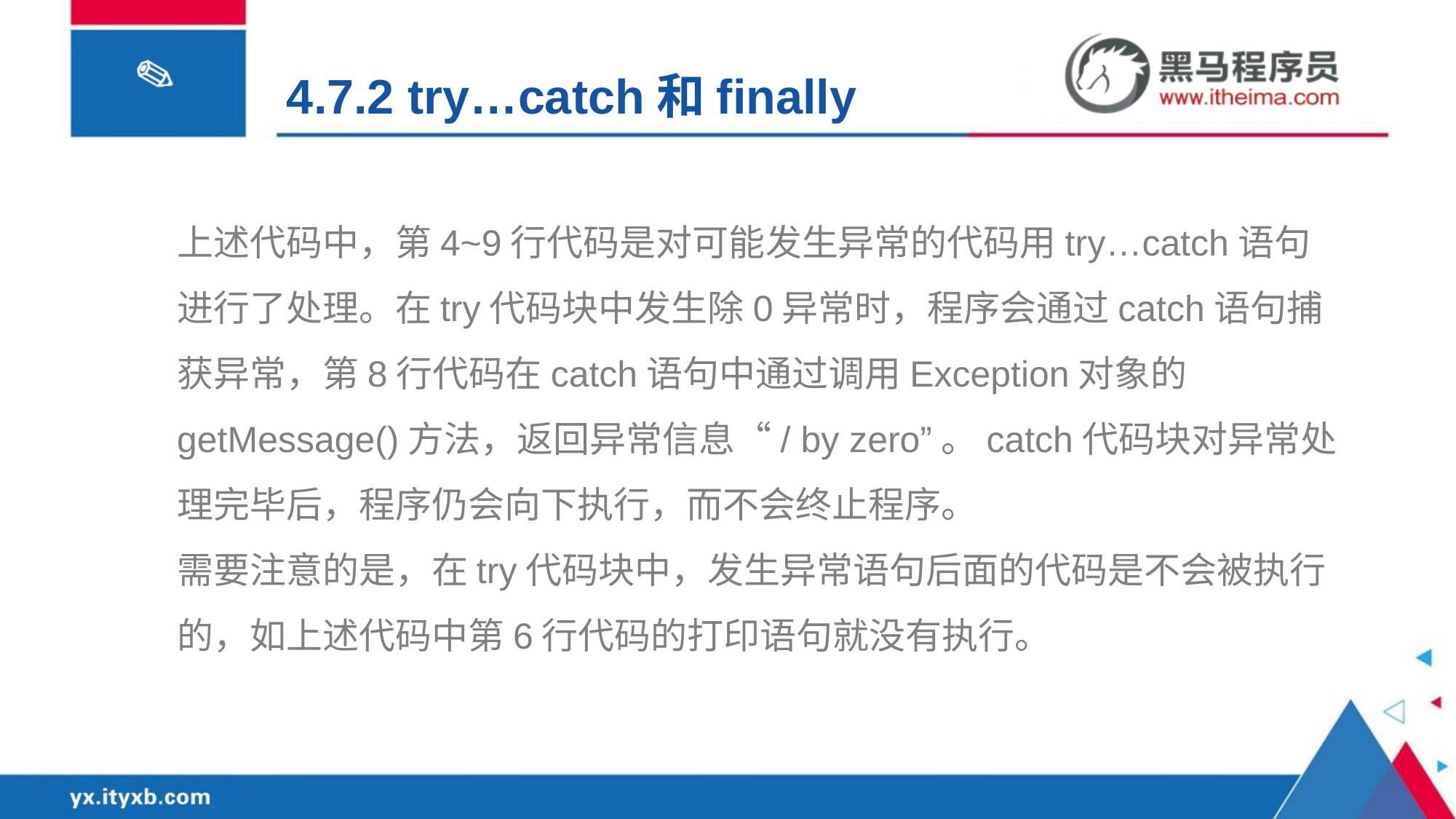

4.7.2 try…catch和finally
上述代码中，第4~9行代码是对可能发生异常的代码用try…catch语句进行了处理。在try代码块中发生除0异常时，程序会通过catch语句捕获异常，第8行代码在catch语句中通过调用Exception对象的getMessage()方法，返回异常信息“/ by zero”。catch代码块对异常处理完毕后，程序仍会向下执行，而不会终止程序。
需要注意的是，在try代码块中，发生异常语句后面的代码是不会被执行的，如上述代码中第6行代码的打印语句就没有执行。